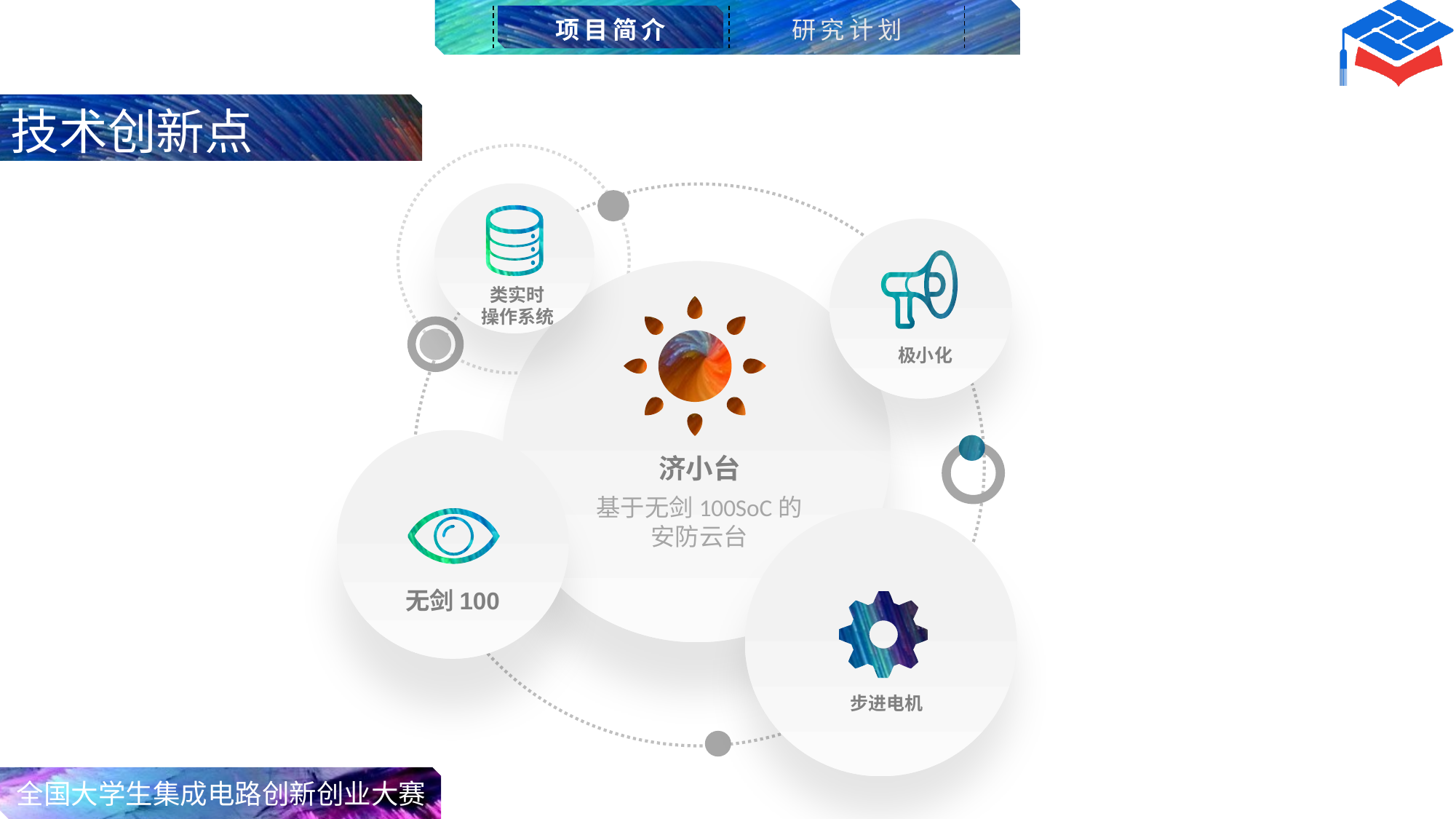

项目简介
研究计划
技术创新点

类实时
操作系统

极小化

济小台
基于无剑100SoC的
安防云台

无剑100

步进电机

全国大学生集成电路创新创业大赛